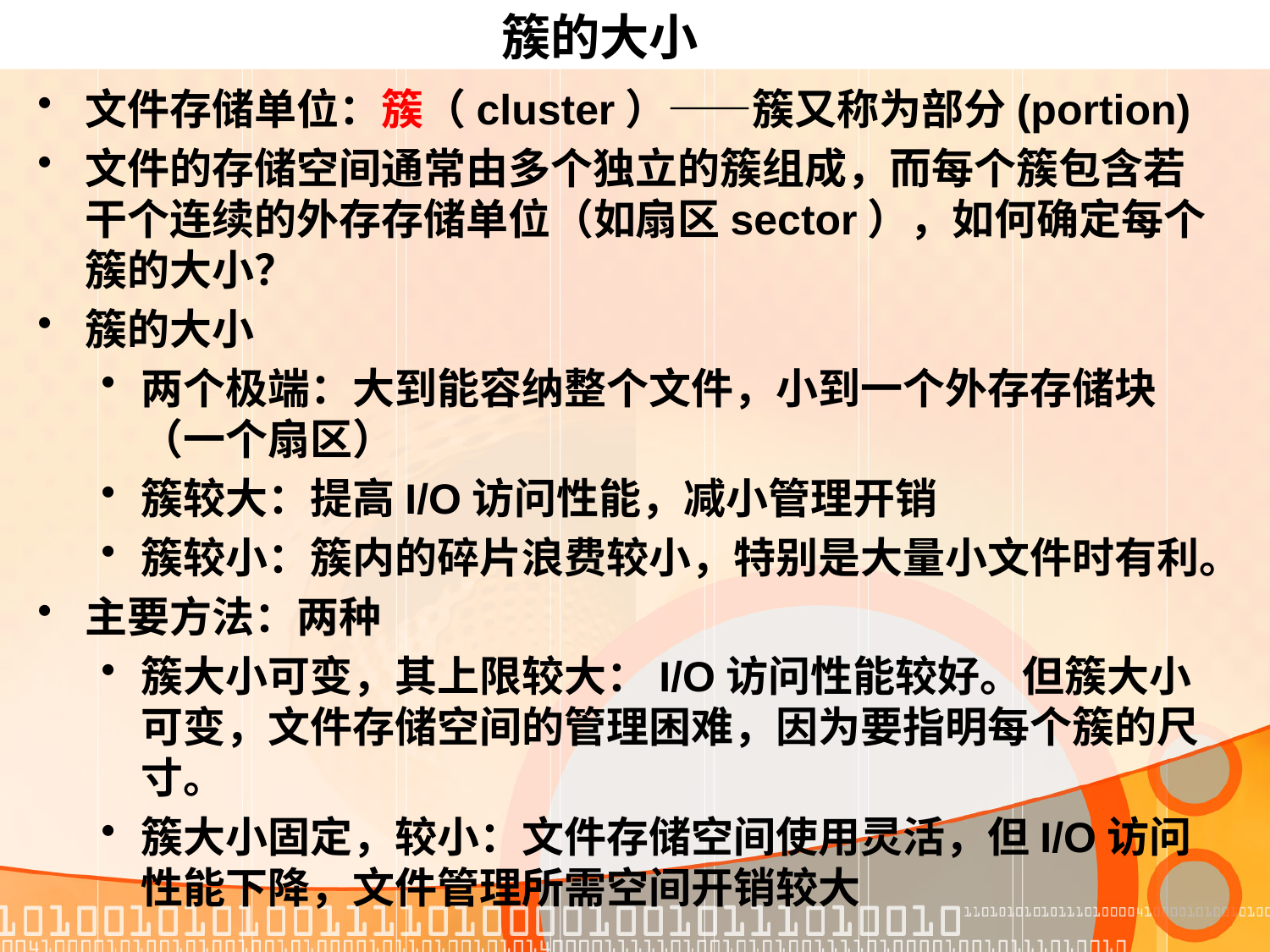

簇的大小
文件存储单位：簇（cluster）――簇又称为部分(portion)
文件的存储空间通常由多个独立的簇组成，而每个簇包含若干个连续的外存存储单位（如扇区sector），如何确定每个簇的大小？
簇的大小
两个极端：大到能容纳整个文件，小到一个外存存储块（一个扇区）
簇较大：提高I/O访问性能，减小管理开销
簇较小：簇内的碎片浪费较小，特别是大量小文件时有利。
主要方法：两种
簇大小可变，其上限较大：I/O访问性能较好。但簇大小可变，文件存储空间的管理困难，因为要指明每个簇的尺寸。
簇大小固定，较小：文件存储空间使用灵活，但I/O访问性能下降，文件管理所需空间开销较大